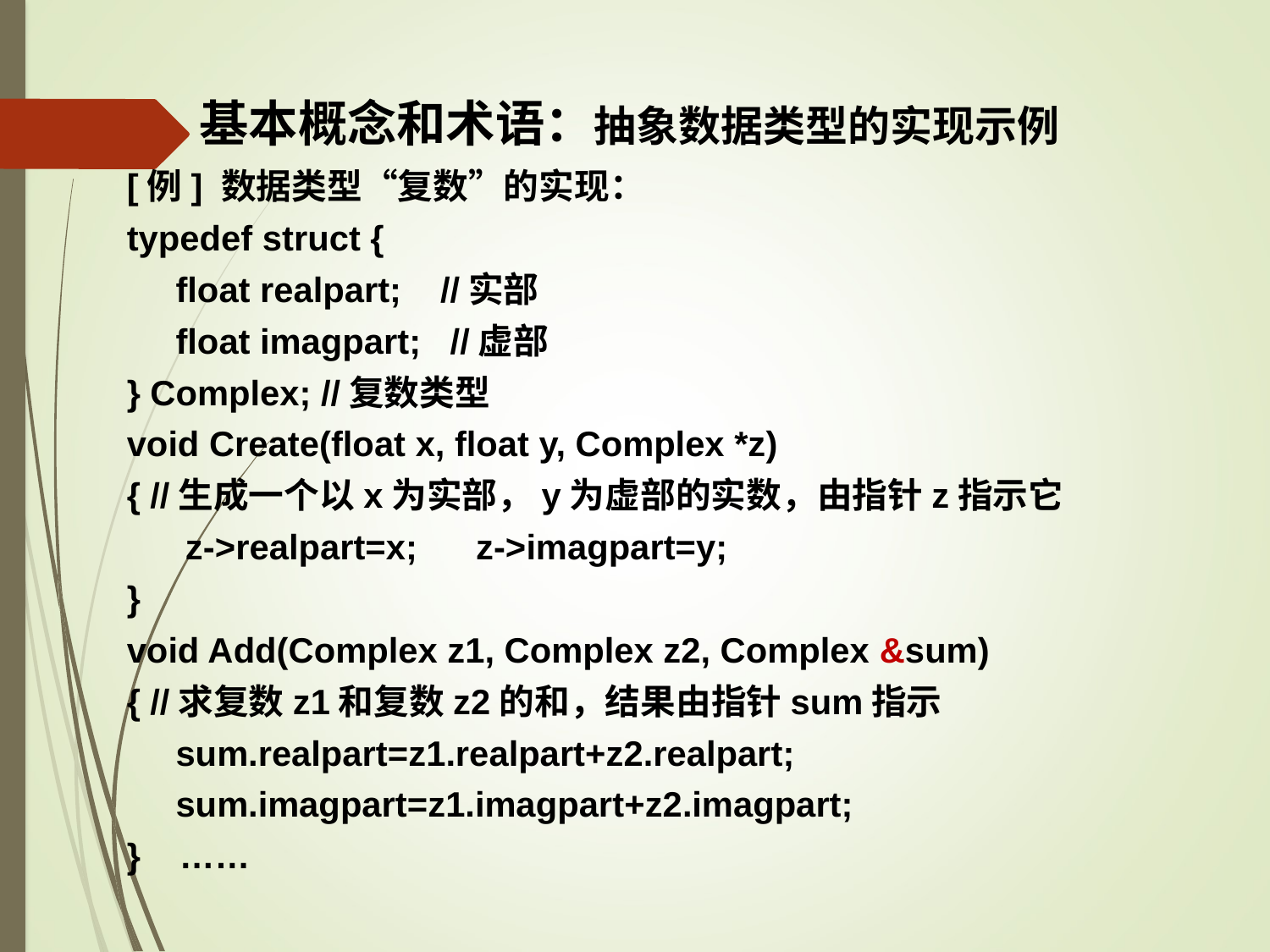

# 基本概念和术语：抽象数据类型的实现示例
37
[例] 数据类型“复数”的实现：
typedef struct {
     float realpart;    //实部
     float imagpart;   //虚部
} Complex; //复数类型
void Create(float x, float y, Complex *z)
{ //生成一个以x为实部，y为虚部的实数，由指针z指示它
      z->realpart=x;      z->imagpart=y;
}
void Add(Complex z1, Complex z2, Complex &sum)
{ //求复数z1和复数z2的和，结果由指针sum指示
     sum.realpart=z1.realpart+z2.realpart;
     sum.imagpart=z1.imagpart+z2.imagpart;
}    ……